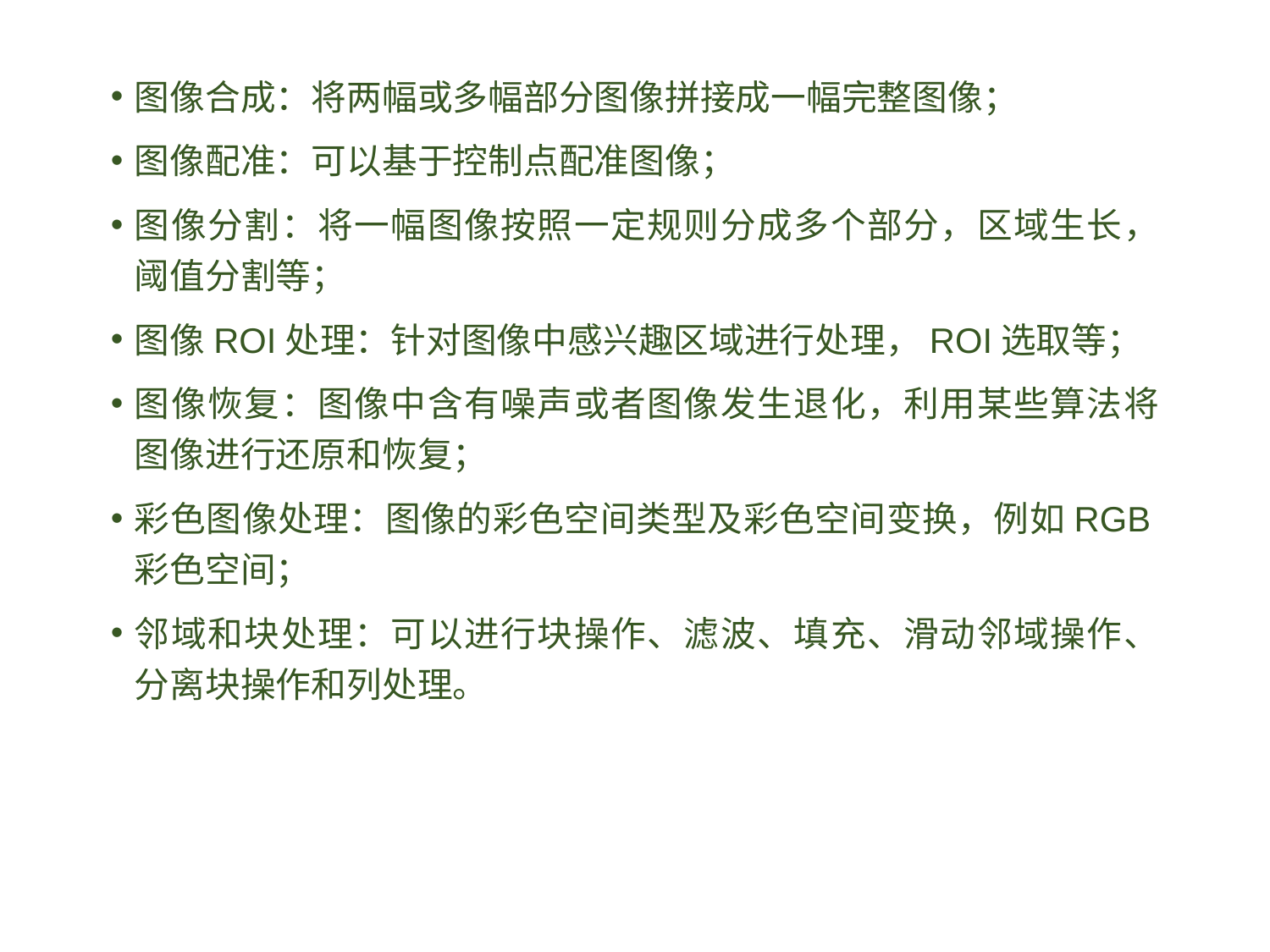

图像合成：将两幅或多幅部分图像拼接成一幅完整图像；
图像配准：可以基于控制点配准图像；
图像分割：将一幅图像按照一定规则分成多个部分，区域生长，阈值分割等；
图像ROI处理：针对图像中感兴趣区域进行处理，ROI选取等；
图像恢复：图像中含有噪声或者图像发生退化，利用某些算法将图像进行还原和恢复；
彩色图像处理：图像的彩色空间类型及彩色空间变换，例如RGB彩色空间；
邻域和块处理：可以进行块操作、滤波、填充、滑动邻域操作、分离块操作和列处理。